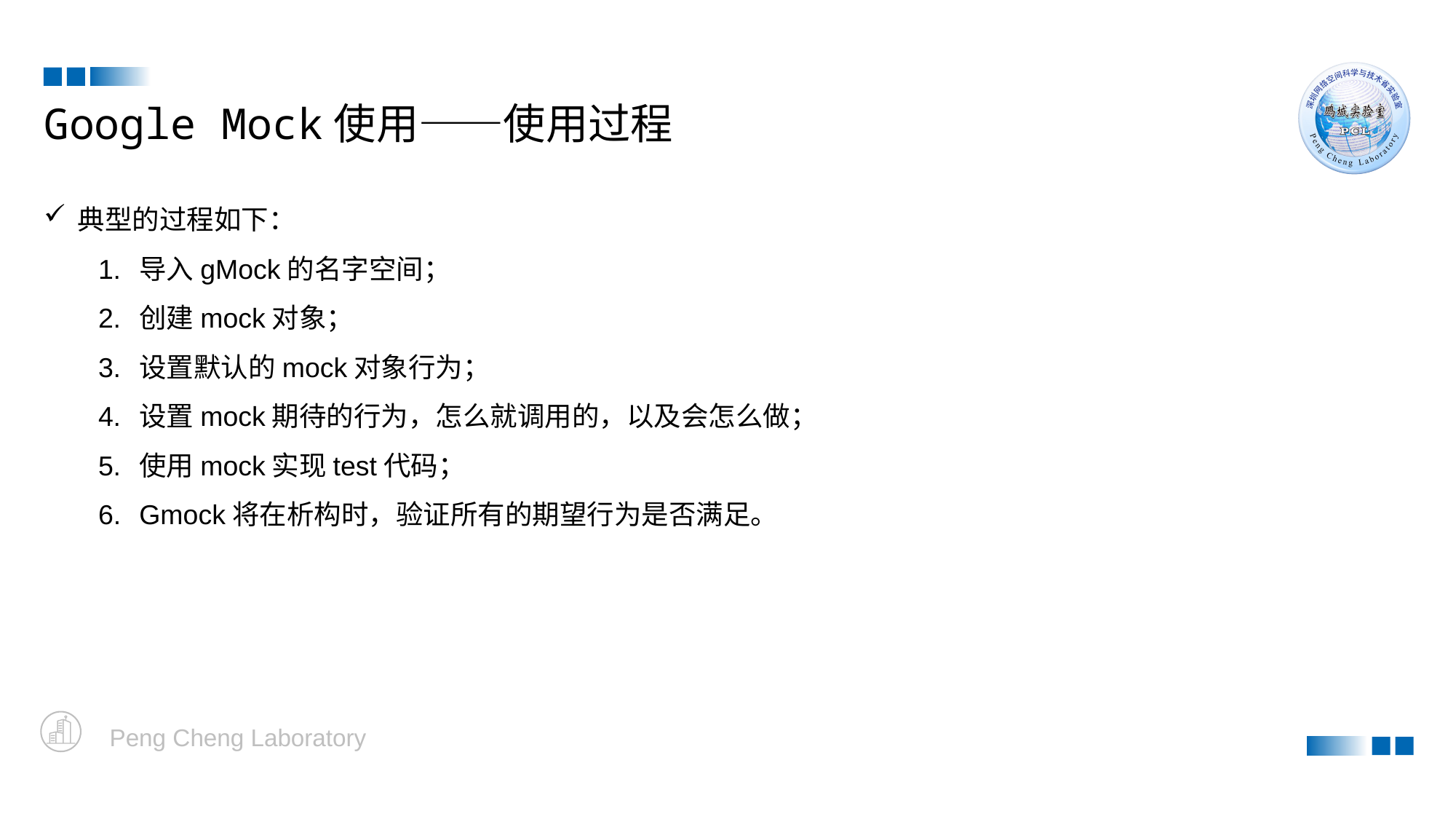

Google Mock使用——使用过程
典型的过程如下：
导入gMock的名字空间；
创建mock对象；
设置默认的mock对象行为；
设置mock期待的行为，怎么就调用的，以及会怎么做；
使用mock实现test代码；
Gmock将在析构时，验证所有的期望行为是否满足。